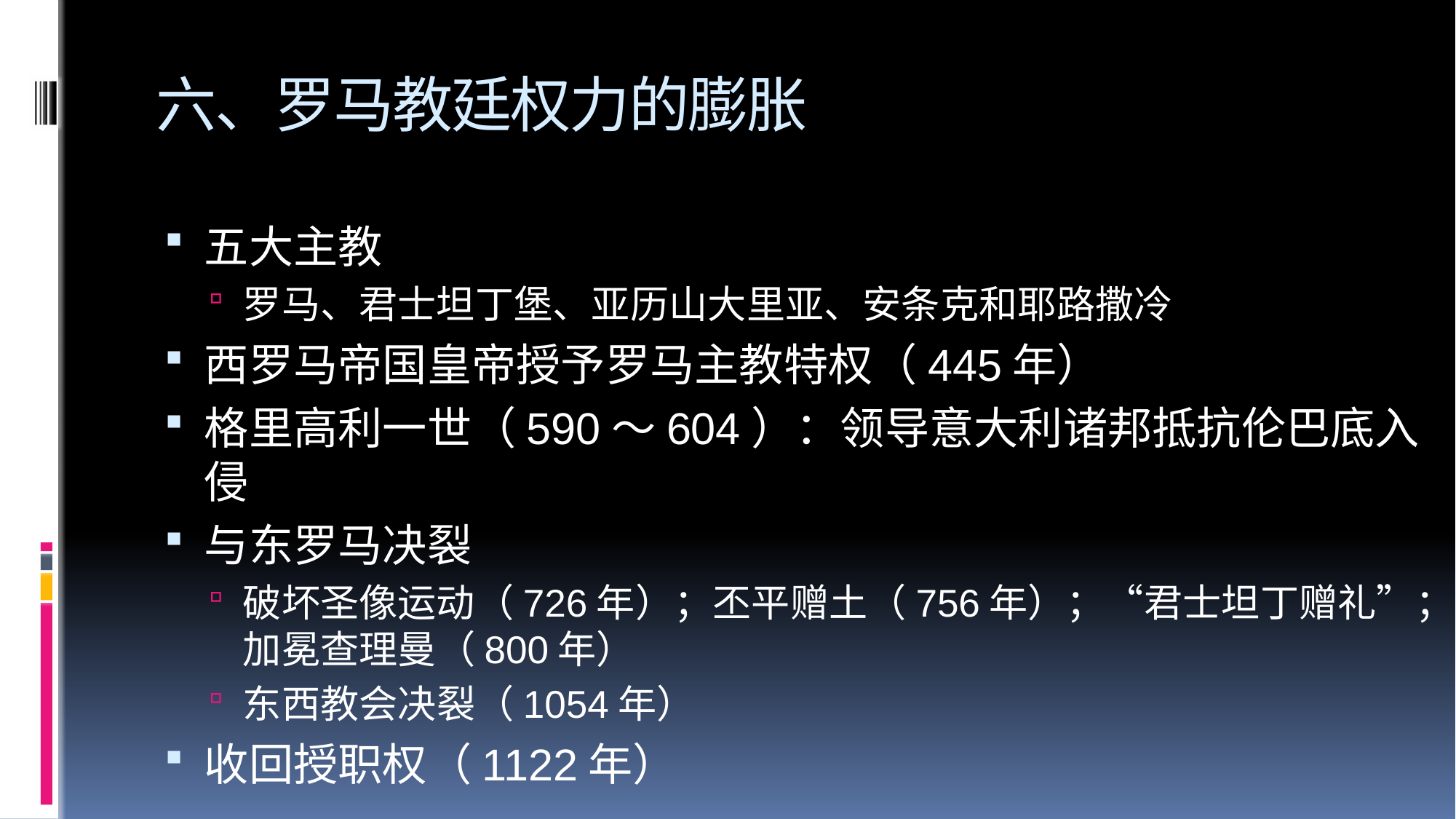

# 六、罗马教廷权力的膨胀
五大主教
罗马、君士坦丁堡、亚历山大里亚、安条克和耶路撒冷
西罗马帝国皇帝授予罗马主教特权（445年）
格里高利一世（590～604）：领导意大利诸邦抵抗伦巴底入侵
与东罗马决裂
破坏圣像运动（726年）；丕平赠土（756年）；“君士坦丁赠礼”；加冕查理曼（800年）
东西教会决裂（1054年）
收回授职权（1122年）